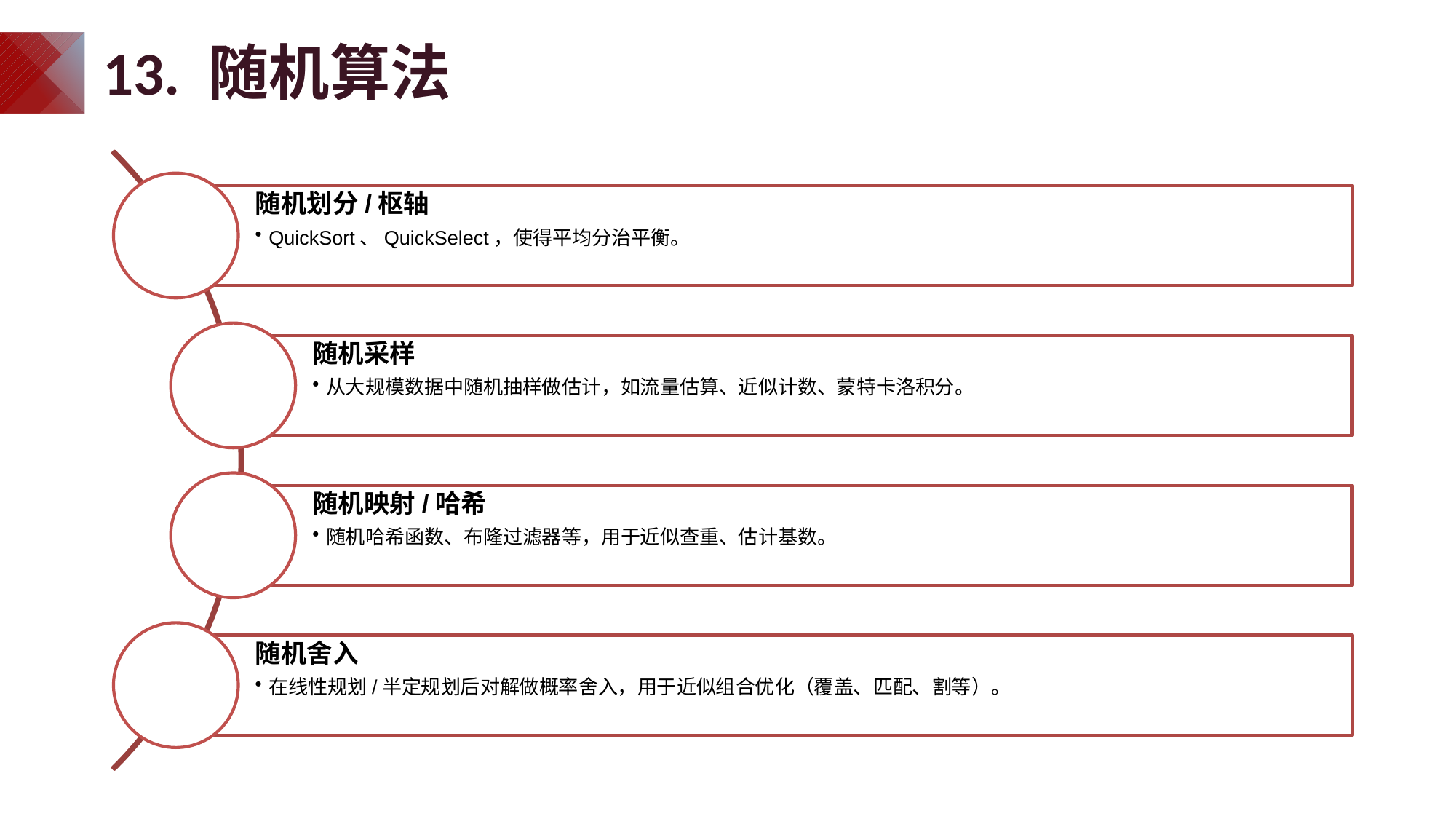

13. 随机算法
随机划分/枢轴
QuickSort、QuickSelect，使得平均分治平衡。
随机采样
从大规模数据中随机抽样做估计，如流量估算、近似计数、蒙特卡洛积分。
随机映射/哈希
随机哈希函数、布隆过滤器等，用于近似查重、估计基数。
随机舍入
在线性规划/半定规划后对解做概率舍入，用于近似组合优化（覆盖、匹配、割等）。